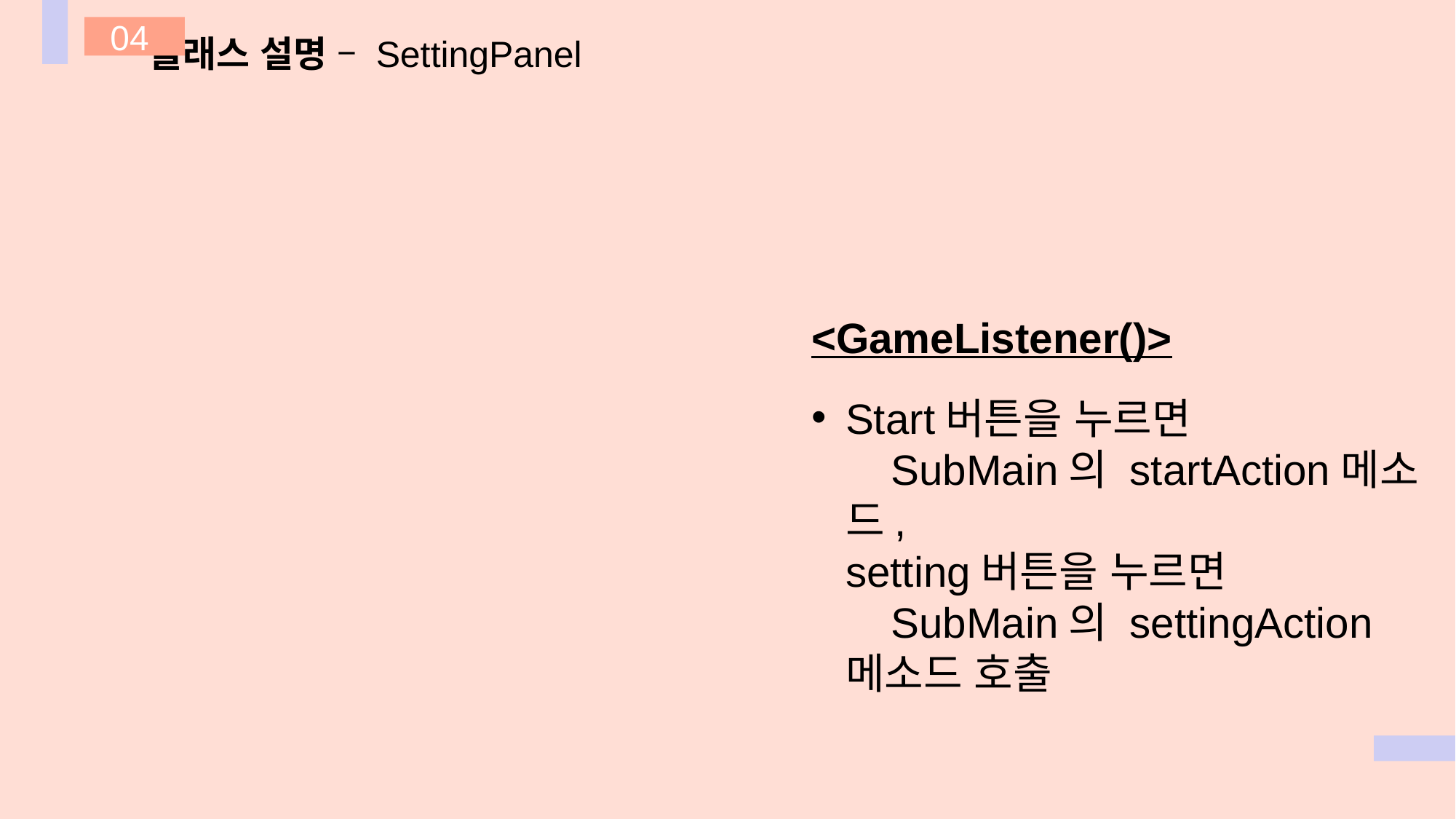

# 클래스 설명 – SettingPanel
04

<GameListener()>
Start버튼을 누르면
   SubMain의 startAction메소드,
setting버튼을 누르면
   SubMain의 settingAction메소드 호출